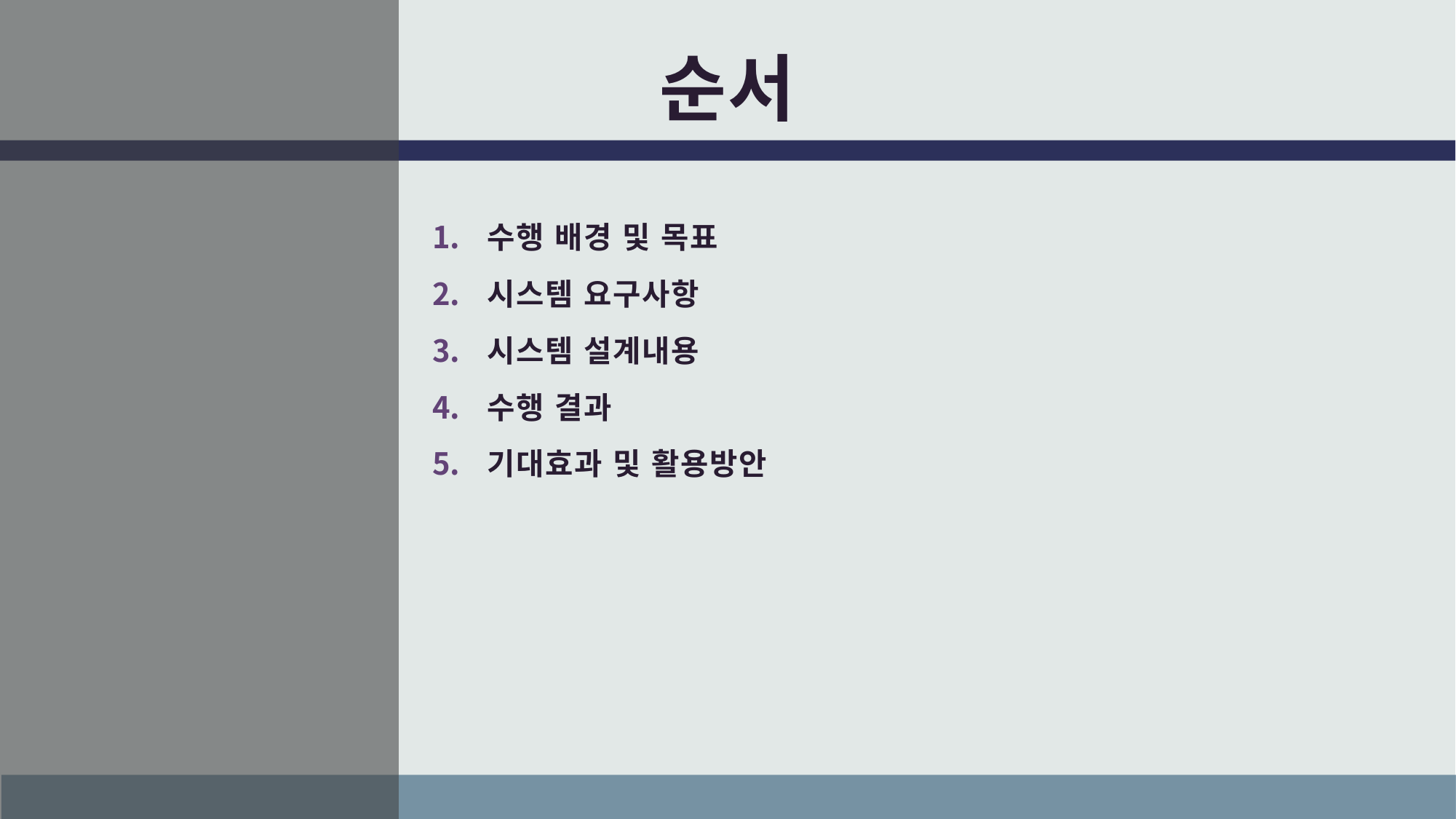

# 순서
수행 배경 및 목표
시스템 요구사항
시스템 설계내용
수행 결과
기대효과 및 활용방안